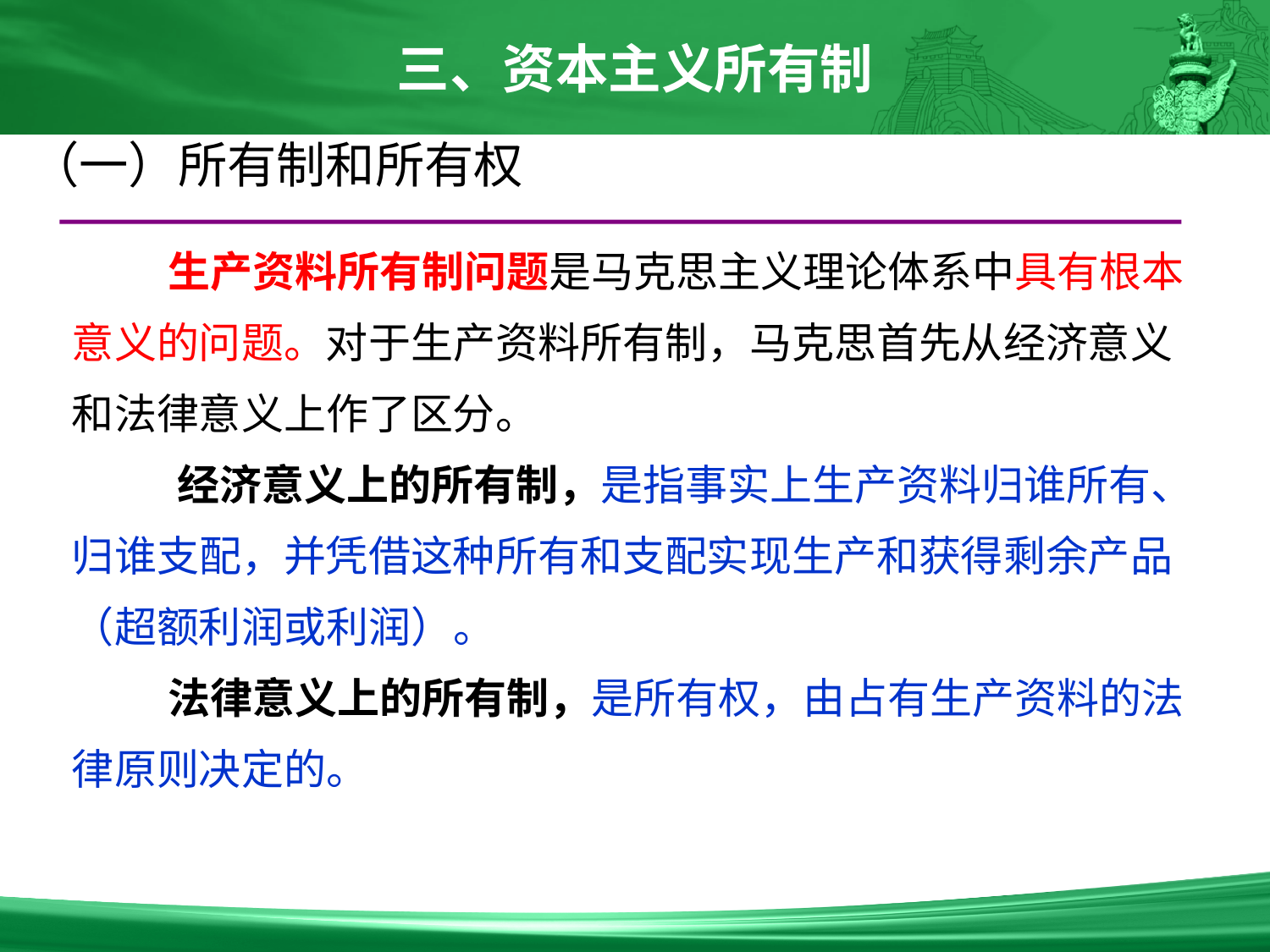

三、资本主义所有制
（一）所有制和所有权
         生产资料所有制问题是马克思主义理论体系中具有根本意义的问题。对于生产资料所有制，马克思首先从经济意义和法律意义上作了区分。
          经济意义上的所有制，是指事实上生产资料归谁所有、归谁支配，并凭借这种所有和支配实现生产和获得剩余产品（超额利润或利润）。
         法律意义上的所有制，是所有权，由占有生产资料的法律原则决定的。